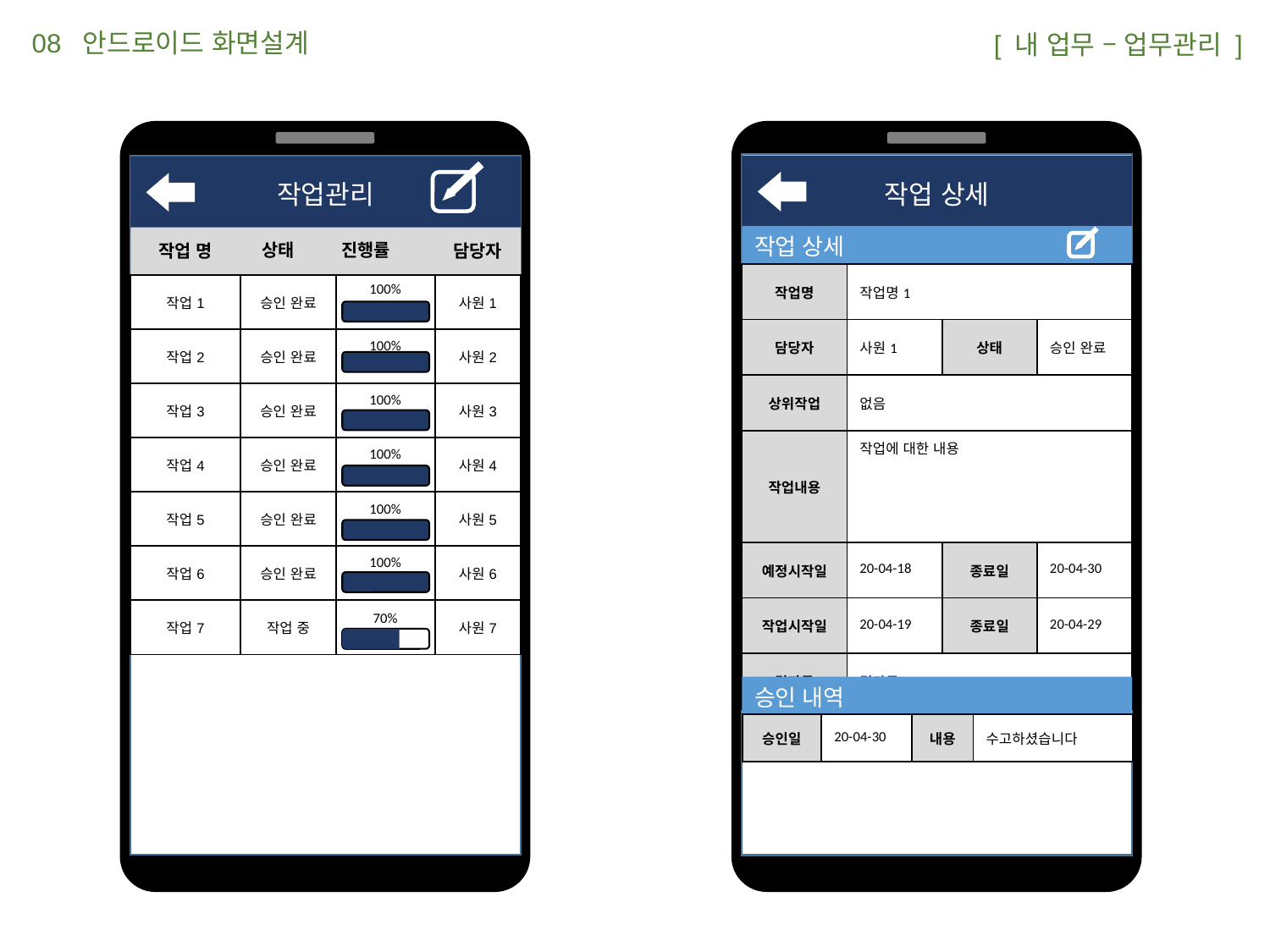

08  안드로이드 화면설계
 [ 내 업무 – 업무관리 ]

작업 상세
작업관리

작업 상세

작업 명
담당자

상태
진행률
| 작업명 | 작업명1 |  |  |
| --- | --- | --- | --- |
| 담당자 | 사원1 | 상태 | 승인 완료 |
| 상위작업 | 없음 |  |  |
| 작업내용 | 작업에 대한 내용 |  |  |
| 예정시작일 | 20-04-18 | 종료일 | 20-04-30 |
| 작업시작일 | 20-04-19 | 종료일 | 20-04-29 |
| 결과물 | 결과물.zip |  |  |
100%

100%
100%
100%
100%
100%
70%
| 작업1 | 승인 완료 |  | 사원1 |
| --- | --- | --- | --- |
| 작업2 | 승인 완료 |  | 사원2 |
| 작업3 | 승인 완료 |  | 사원3 |
| 작업4 | 승인 완료 |  | 사원4 |
| 작업5 | 승인 완료 |  | 사원5 |
| 작업6 | 승인 완료 |  | 사원6 |
| 작업7 | 작업 중 |  | 사원7 |

승인 내역
| 승인일 | 20-04-30 | 내용 | 수고하셨습니다 |
| --- | --- | --- | --- |